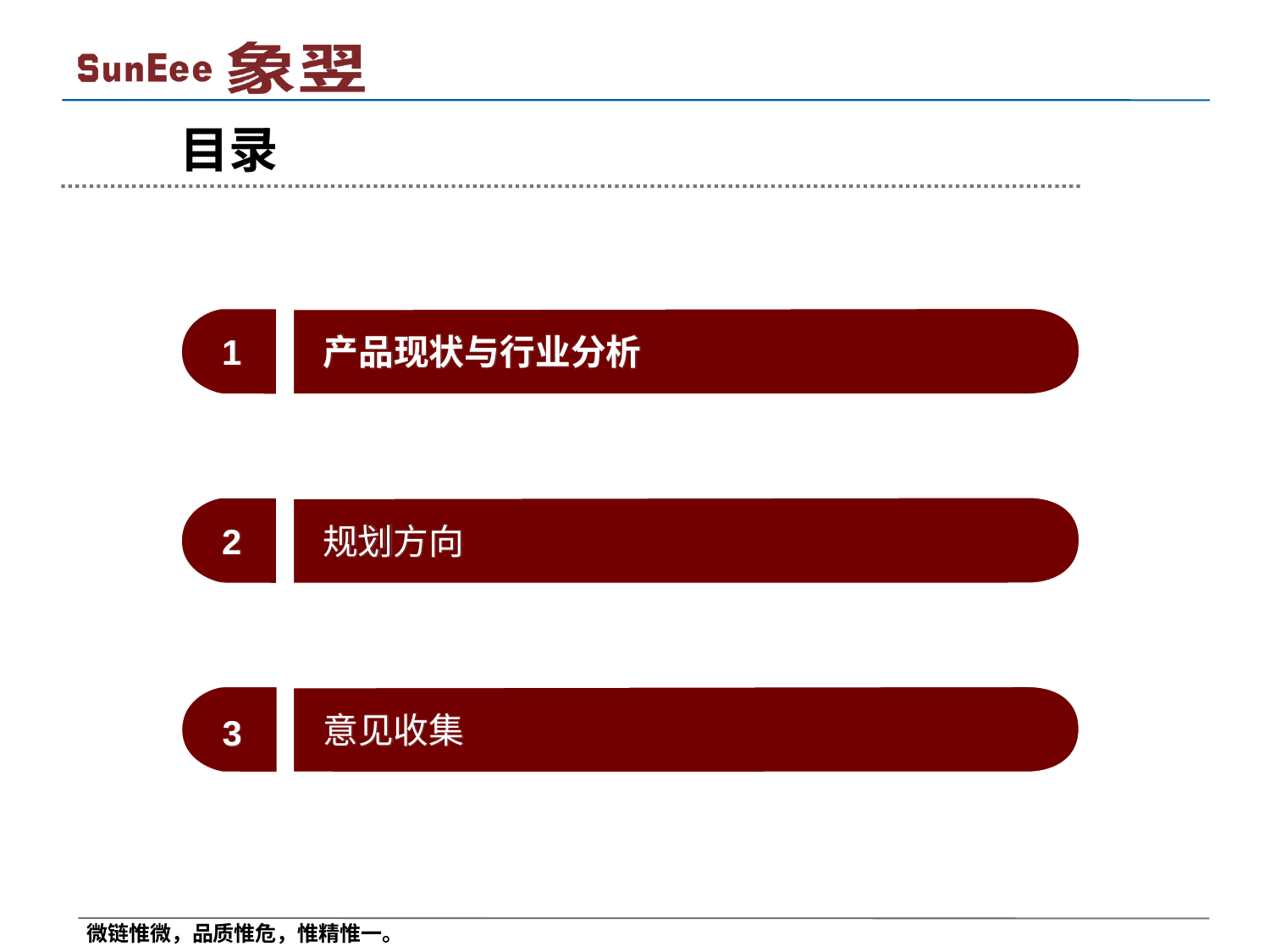

# 目录

产品现状与行业分析
1

2
规划方向

意见收集
3